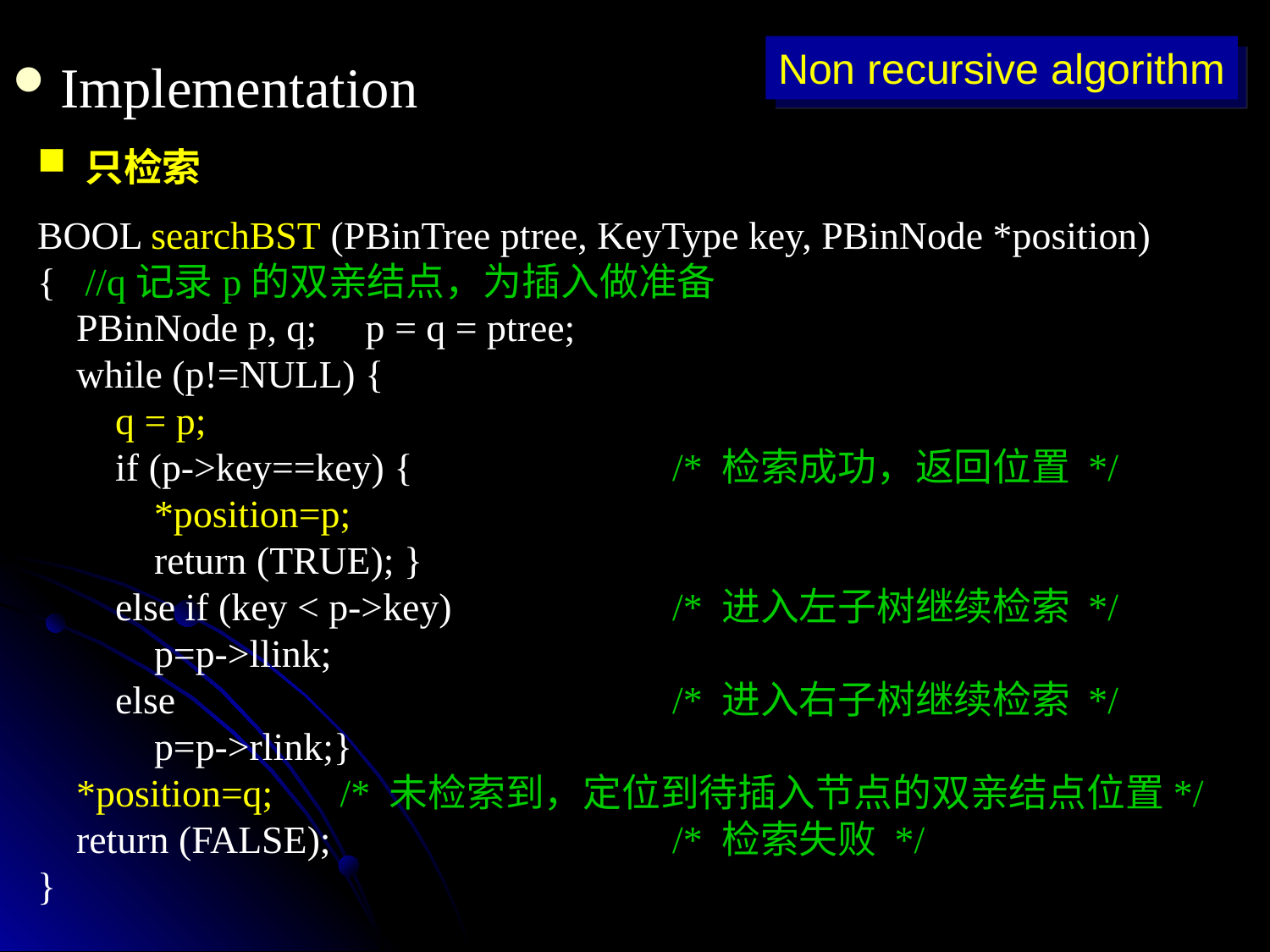

Implementation
Non recursive algorithm
只检索
BOOL searchBST (PBinTree ptree, KeyType key, PBinNode *position)
{   //q记录p的双亲结点，为插入做准备
    PBinNode p, q;     p = q = ptree;
    while (p!=NULL) {
        q = p;
        if (p->key==key) {			/* 检索成功，返回位置 */
            *position=p;
            return (TRUE); }
        else if (key < p->key)		/* 进入左子树继续检索 */
            p=p->llink;
        else				/* 进入右子树继续检索 */
            p=p->rlink;}
    *position=q;	     /* 未检索到，定位到待插入节点的双亲结点位置*/
    return (FALSE);			/* 检索失败 */
}